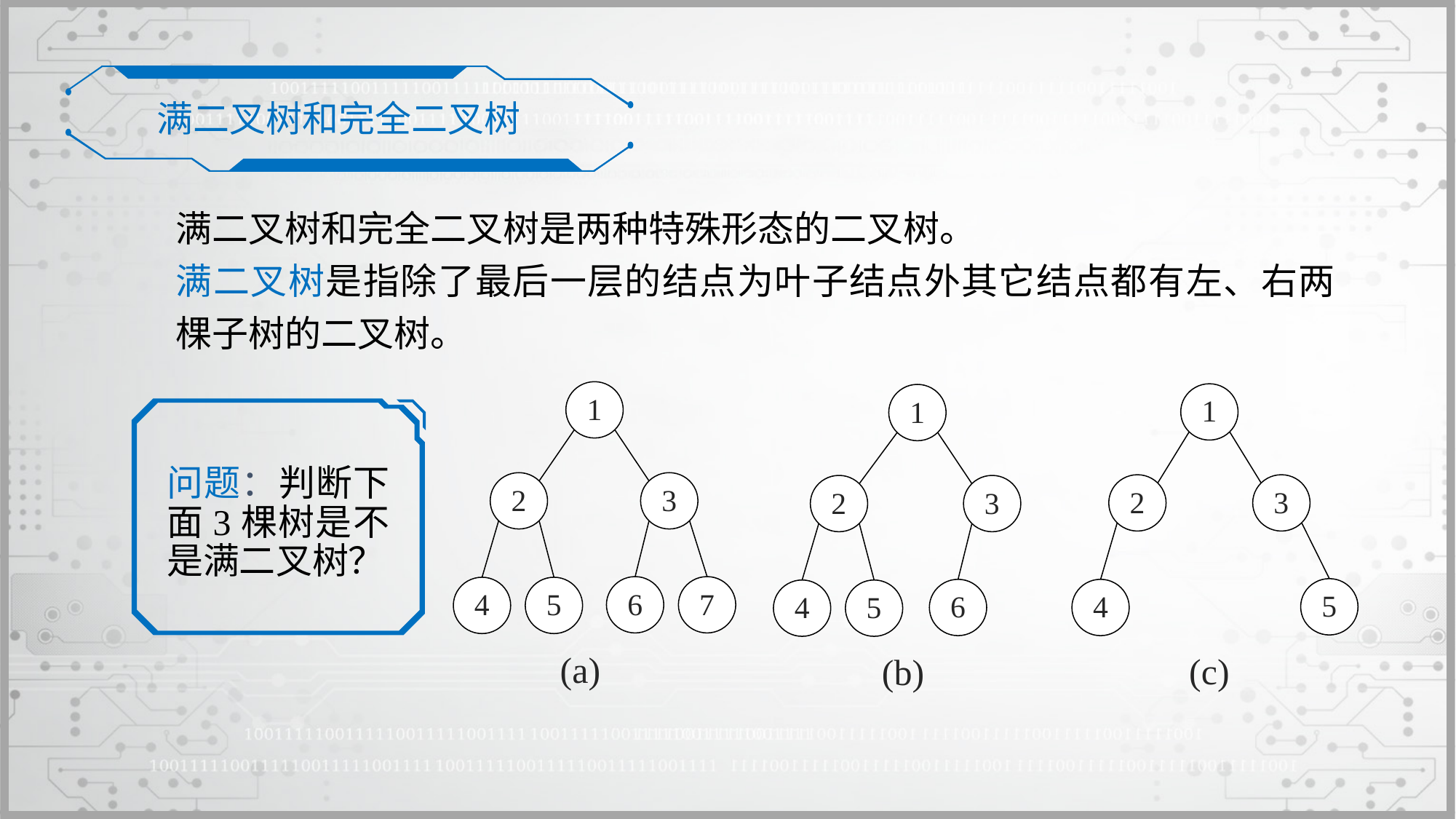

满二叉树和完全二叉树
满二叉树和完全二叉树是两种特殊形态的二叉树。
满二叉树是指除了最后一层的结点为叶子结点外其它结点都有左、右两棵子树的二叉树。

1
1
1
2
3
2
3
2
3
6
7
4
5
5
6
4
4
5
(a)
(c)
(b)

问题：判断下面3棵树是不是满二叉树？